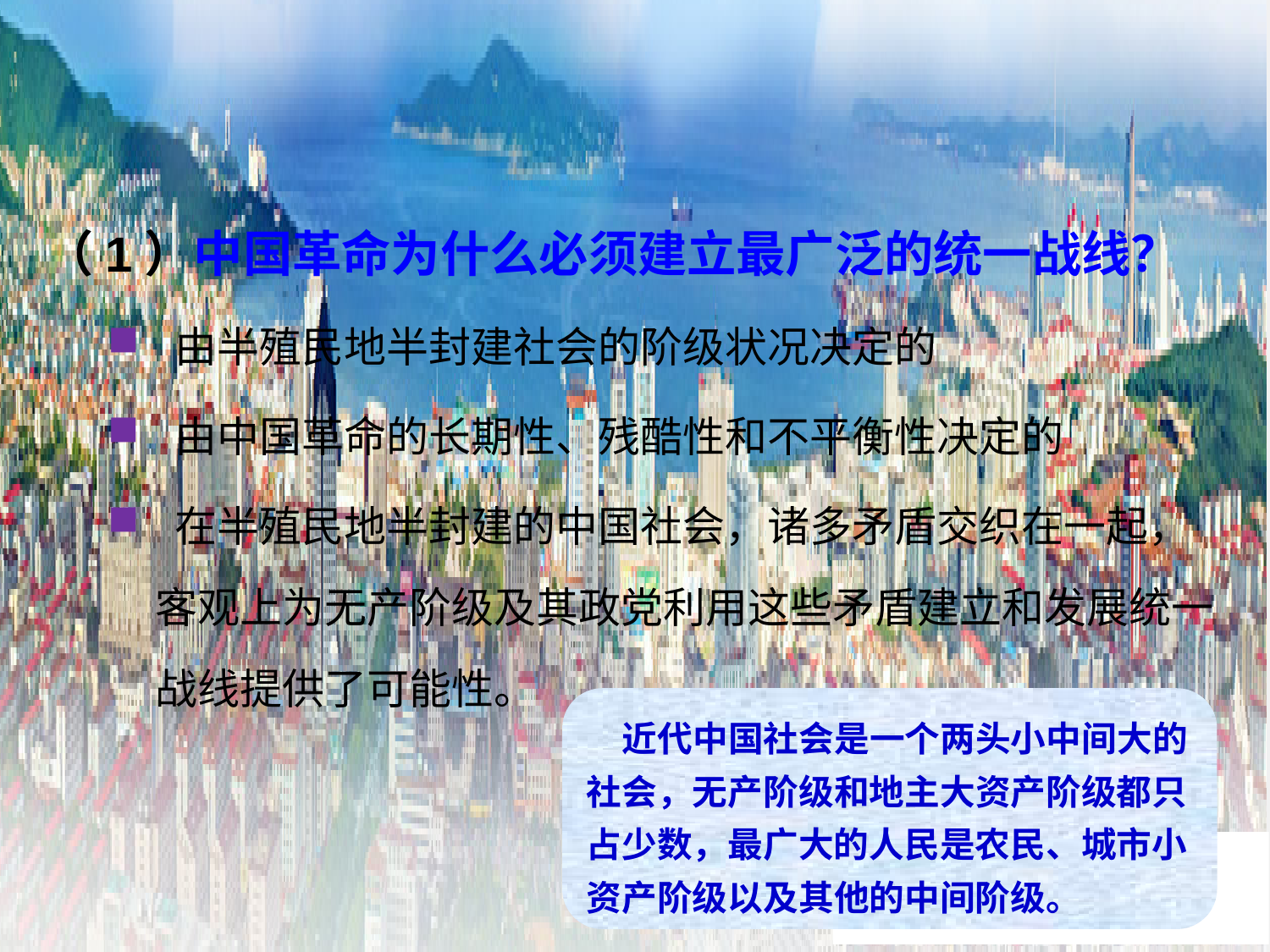

（1）中国革命为什么必须建立最广泛的统一战线？
 由半殖民地半封建社会的阶级状况决定的
 由中国革命的长期性、残酷性和不平衡性决定的
 在半殖民地半封建的中国社会，诸多矛盾交织在一起，客观上为无产阶级及其政党利用这些矛盾建立和发展统一战线提供了可能性。
    近代中国社会是一个两头小中间大的社会，无产阶级和地主大资产阶级都只占少数，最广大的人民是农民、城市小资产阶级以及其他的中间阶级。